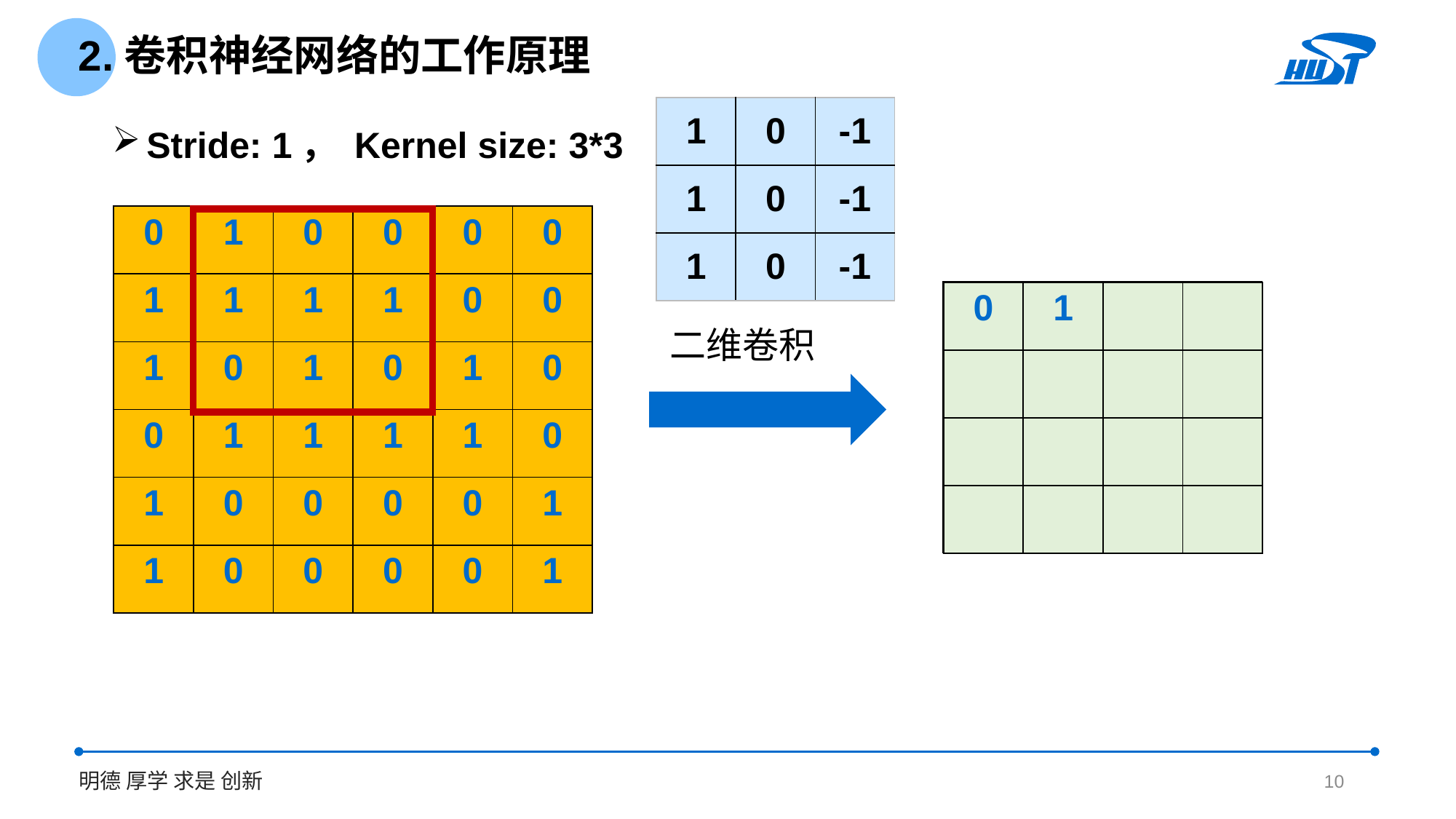

2.卷积神经网络的工作原理
| 1 | 0 | -1 |
| --- | --- | --- |
| 1 | 0 | -1 |
| 1 | 0 | -1 |
Stride: 1， Kernel size: 3*3
| 0 | 1 | 0 | 0 | 0 | 0 |
| --- | --- | --- | --- | --- | --- |
| 1 | 1 | 1 | 1 | 0 | 0 |
| 1 | 0 | 1 | 0 | 1 | 0 |
| 0 | 1 | 1 | 1 | 1 | 0 |
| 1 | 0 | 0 | 0 | 0 | 1 |
| 1 | 0 | 0 | 0 | 0 | 1 |

| 0 |  |  |  |
| --- | --- | --- | --- |
|  |  |  |  |
|  |  |  |  |
|  |  |  |  |
| 0 | 1 |  |  |
| --- | --- | --- | --- |
|  |  |  |  |
|  |  |  |  |
|  |  |  |  |
二维卷积

10